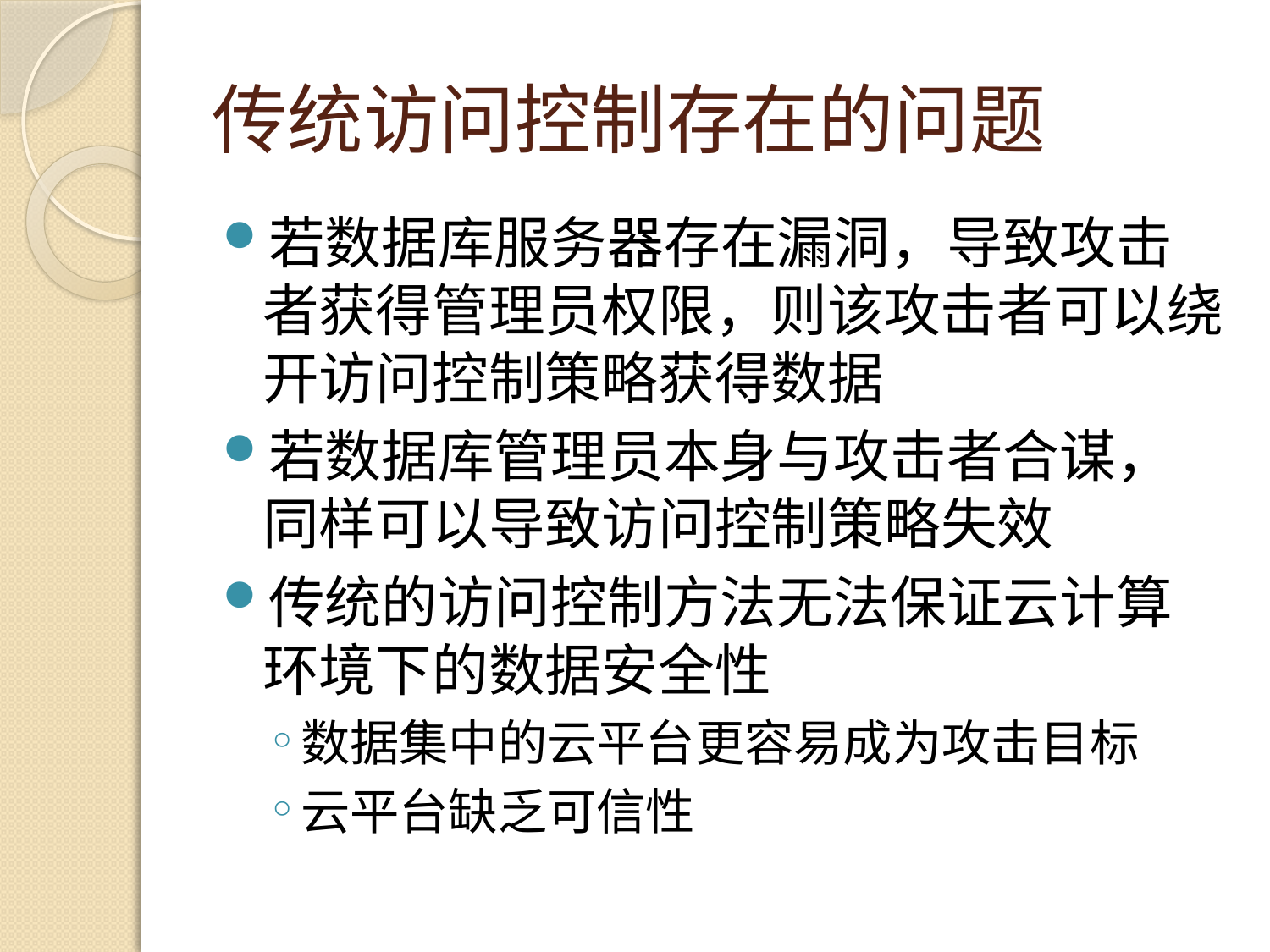

# 传统访问控制存在的问题
若数据库服务器存在漏洞，导致攻击者获得管理员权限，则该攻击者可以绕开访问控制策略获得数据
若数据库管理员本身与攻击者合谋，同样可以导致访问控制策略失效
传统的访问控制方法无法保证云计算环境下的数据安全性
数据集中的云平台更容易成为攻击目标
云平台缺乏可信性